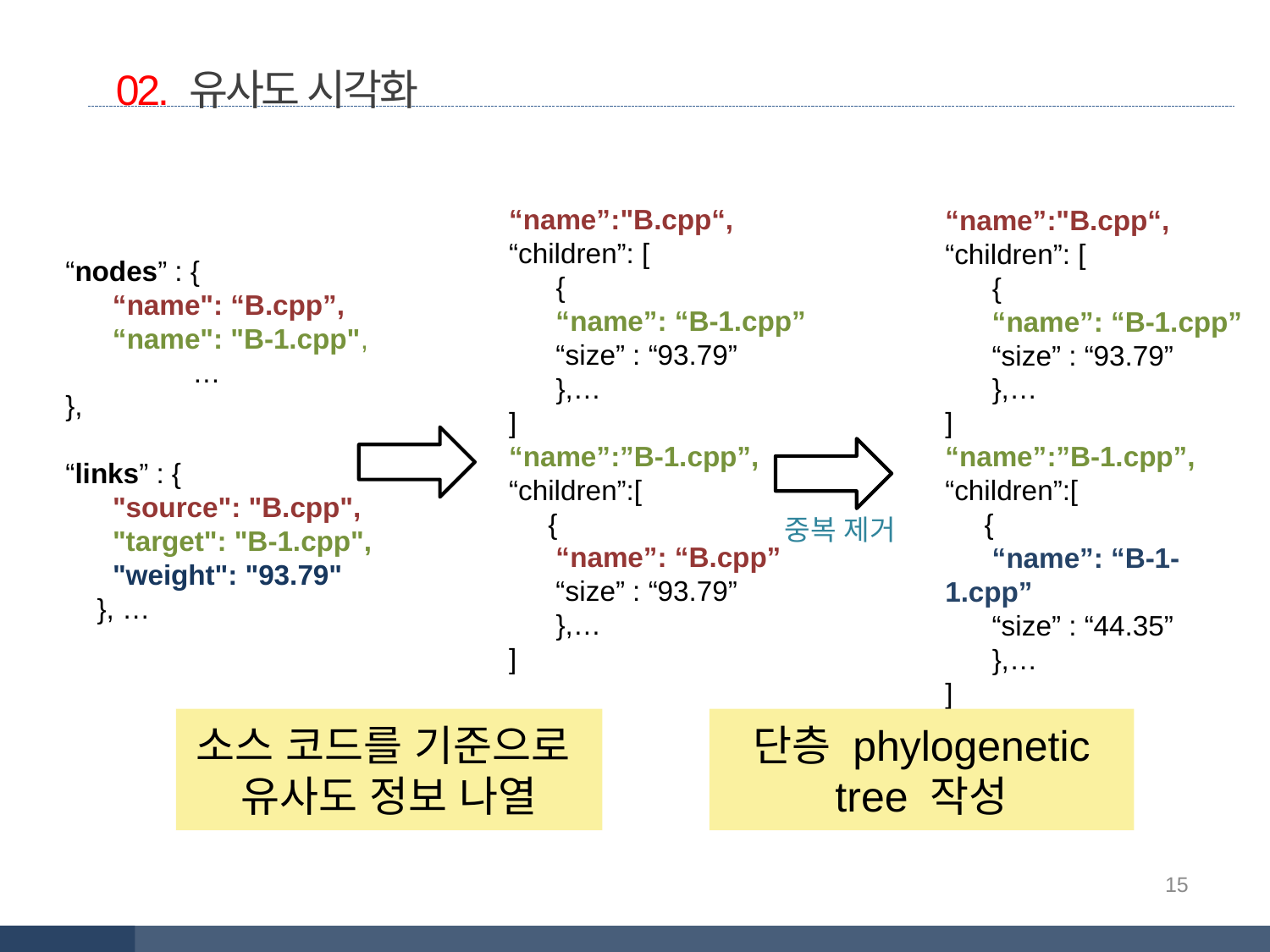

02. 유사도 시각화
“name”:"B.cpp“,
“children”: [
      {
      “name”: “B-1.cpp”
      “size” : “93.79”
      },…
]
“name”:”B-1.cpp”,
“children”:[
     {
      “name”: “B.cpp”
      “size” : “93.79”
      },…
]
“name”:"B.cpp“,
“children”: [
      {
      “name”: “B-1.cpp”
      “size” : “93.79”
      },…
]
“name”:”B-1.cpp”,
“children”:[
     {
      “name”: “B-1-1.cpp”
      “size” : “44.35”
      },…
]
“nodes” : {
      “name": “B.cpp”,
      “name": "B-1.cpp",
	…
},

“links” : {
      "source": "B.cpp",
      "target": "B-1.cpp",
      "weight": "93.79"
    }, …

 중복 제거
단층 phylogenetic tree 작성
소스 코드를 기준으로
유사도 정보 나열
15